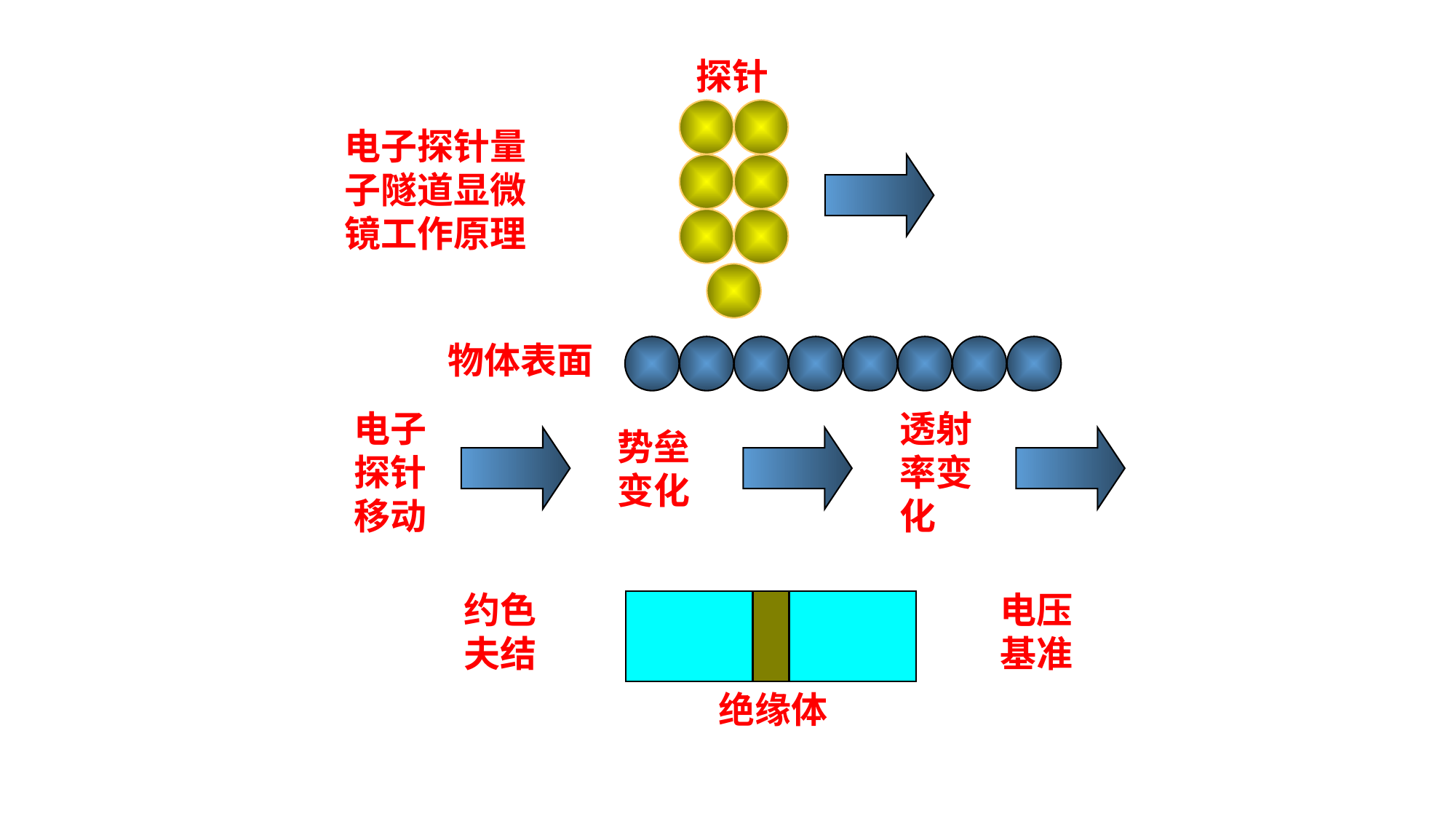

探针

电子探针量子隧道显微镜工作原理

物体表面

电子探针移动
透射率变化
势垒变化

约色夫结
电压基准

绝缘体